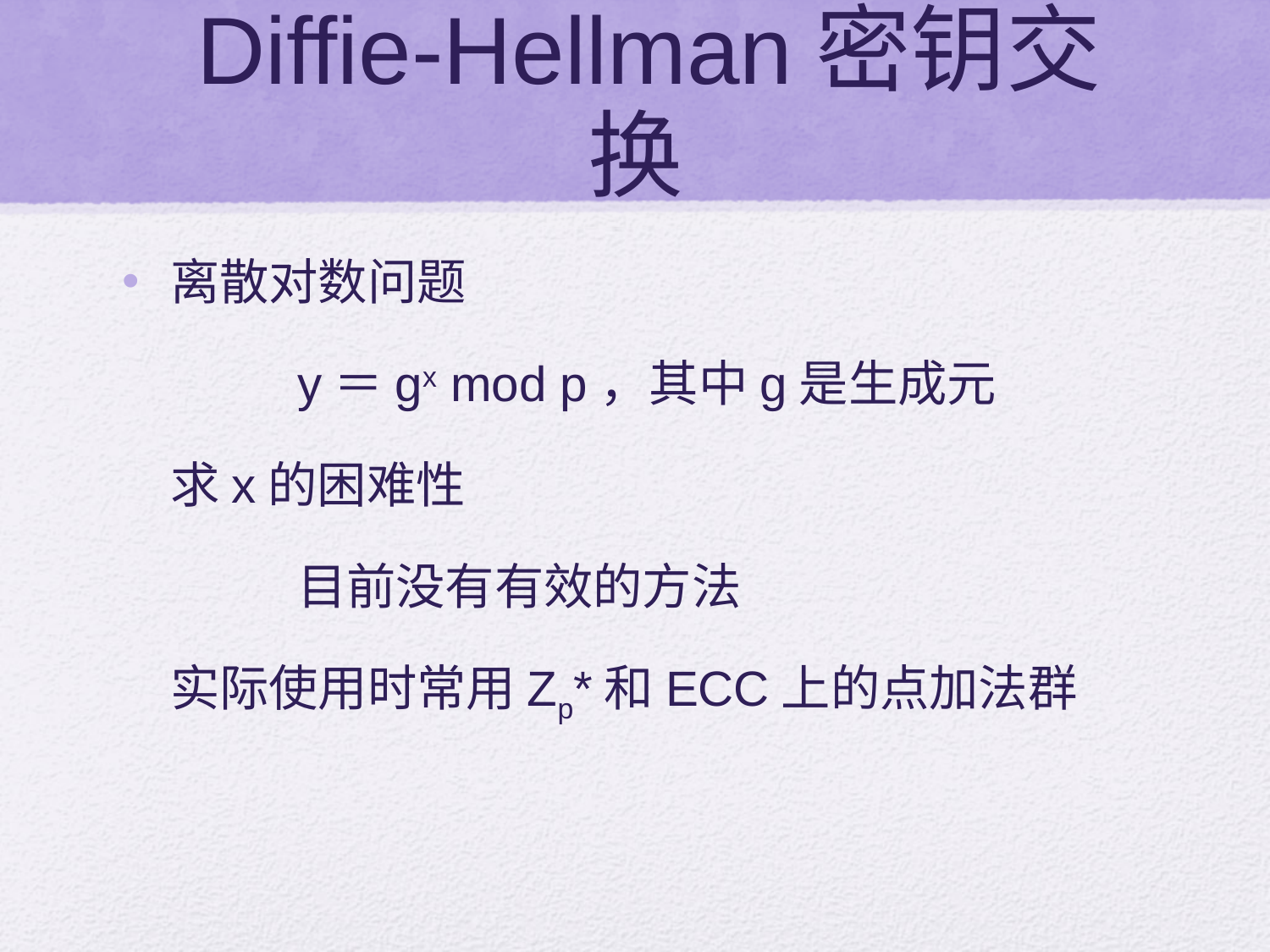

# Diffie-Hellman密钥交换
离散对数问题
		y＝gx mod p，其中g是生成元
	求x的困难性
		目前没有有效的方法
	实际使用时常用Zp*和ECC上的点加法群